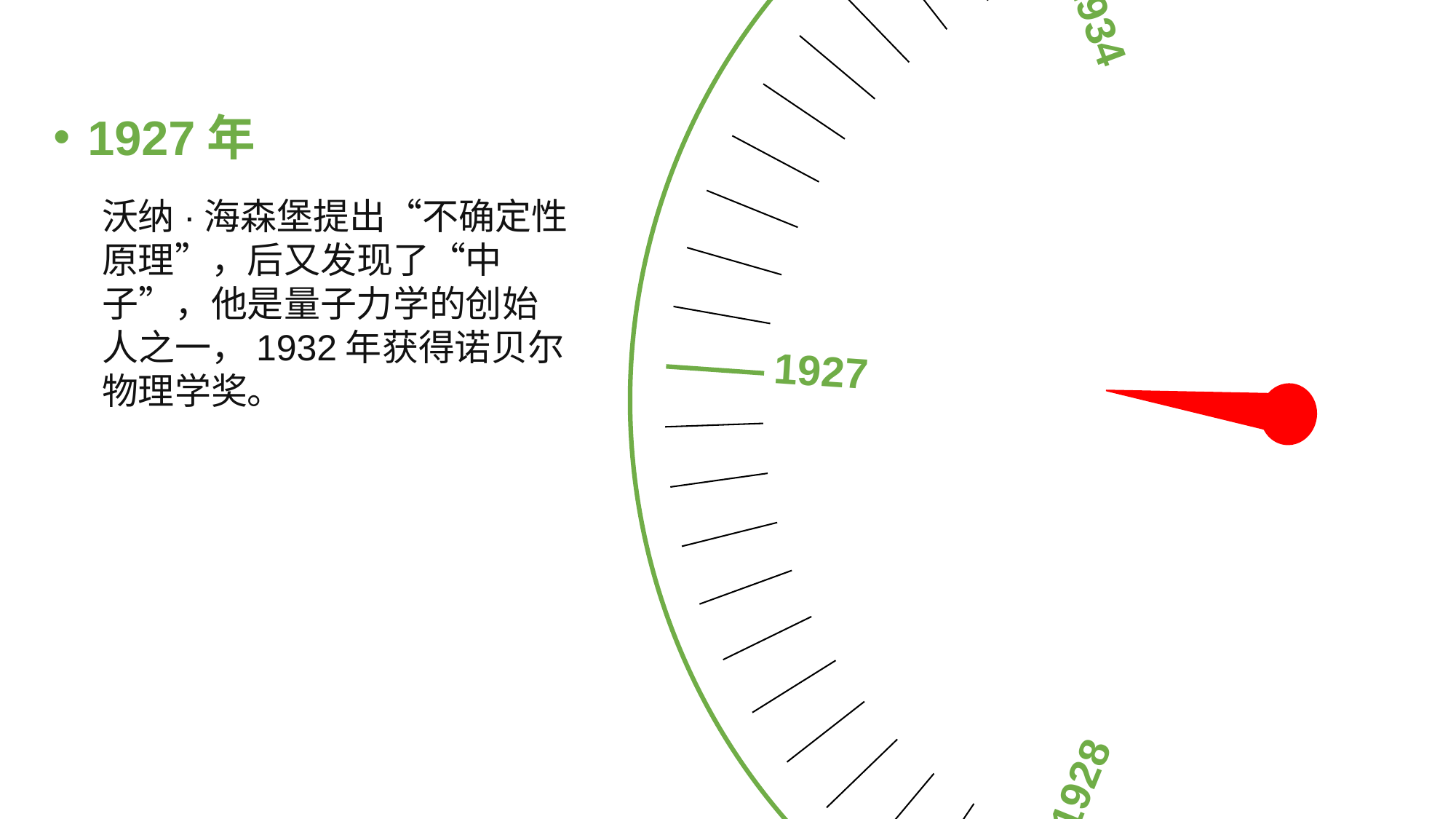

1928
1927
1932
1934
1933
1927年
沃纳·海森堡提出“不确定性原理”，后又发现了“中子”，他是量子力学的创始人之一，1932年获得诺贝尔物理学奖。